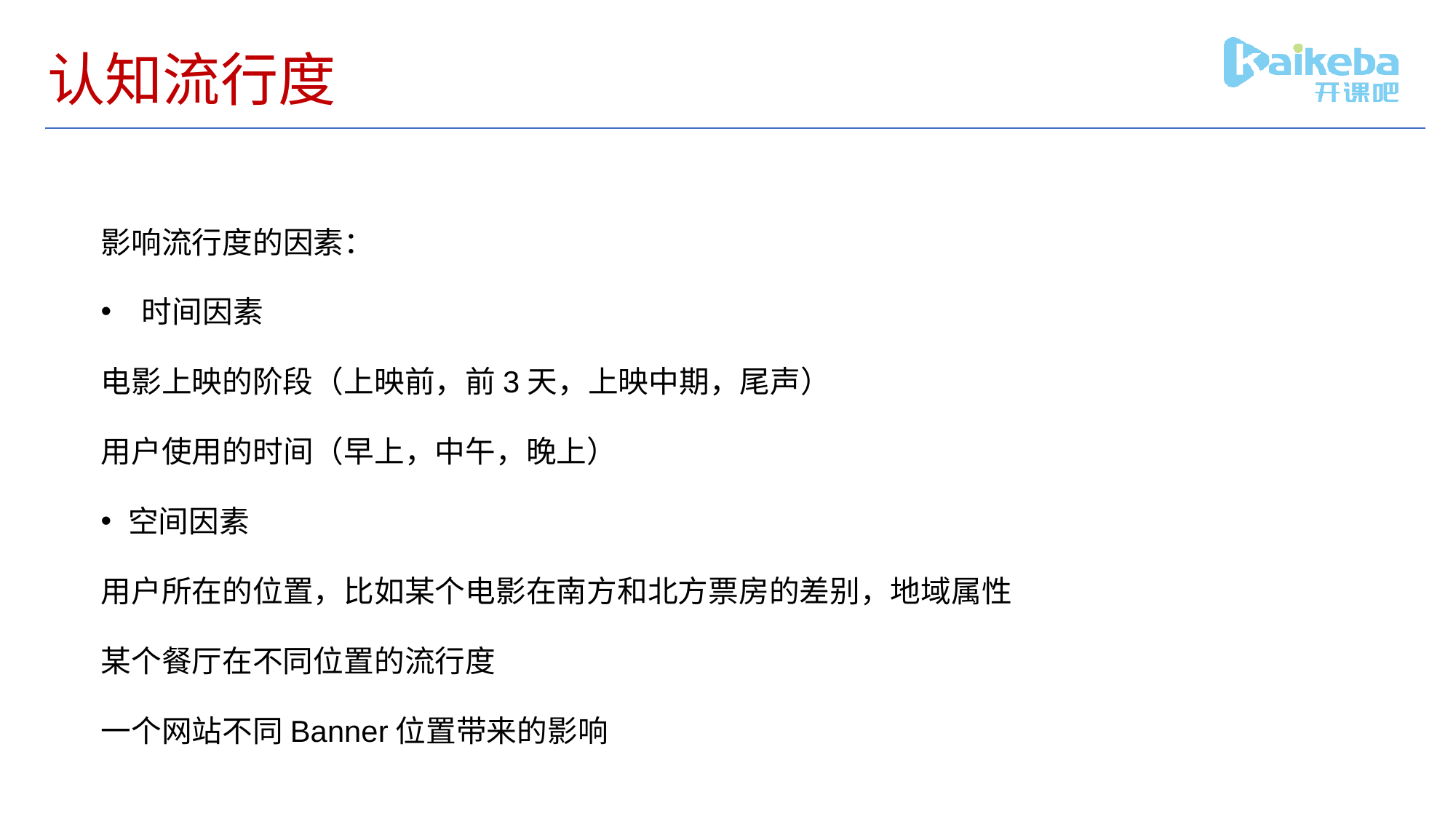

# 认知流行度
影响流行度的因素：
时间因素
电影上映的阶段（上映前，前3天，上映中期，尾声）
用户使用的时间（早上，中午，晚上）
空间因素
用户所在的位置，比如某个电影在南方和北方票房的差别，地域属性
某个餐厅在不同位置的流行度
一个网站不同Banner位置带来的影响